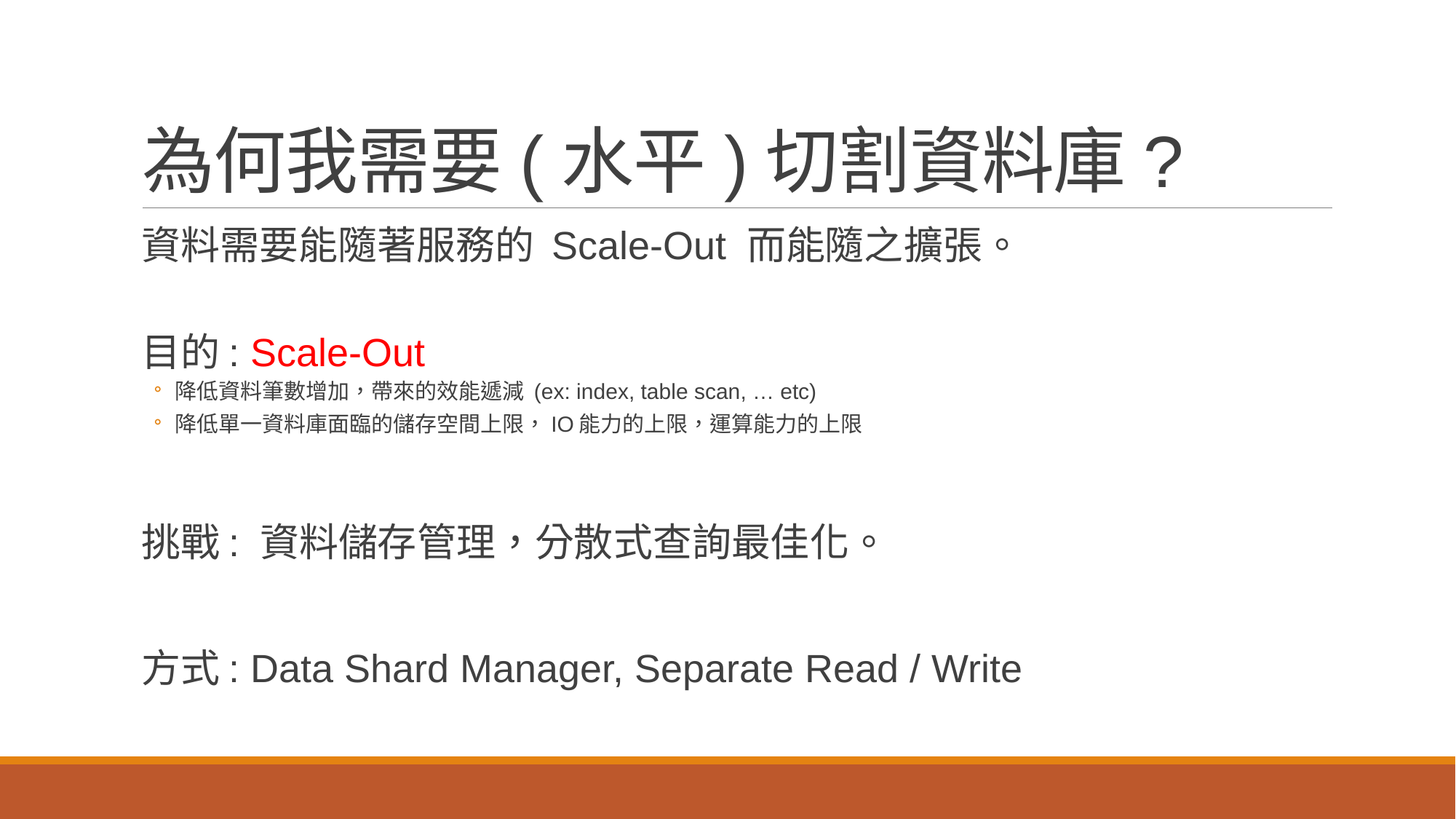

# 為何我需要(水平)切割資料庫?
資料需要能隨著服務的 Scale-Out 而能隨之擴張。

目的: Scale-Out
降低資料筆數增加，帶來的效能遞減 (ex: index, table scan, … etc)
降低單一資料庫面臨的儲存空間上限，IO能力的上限，運算能力的上限

挑戰: 資料儲存管理，分散式查詢最佳化。

方式: Data Shard Manager, Separate Read / Write